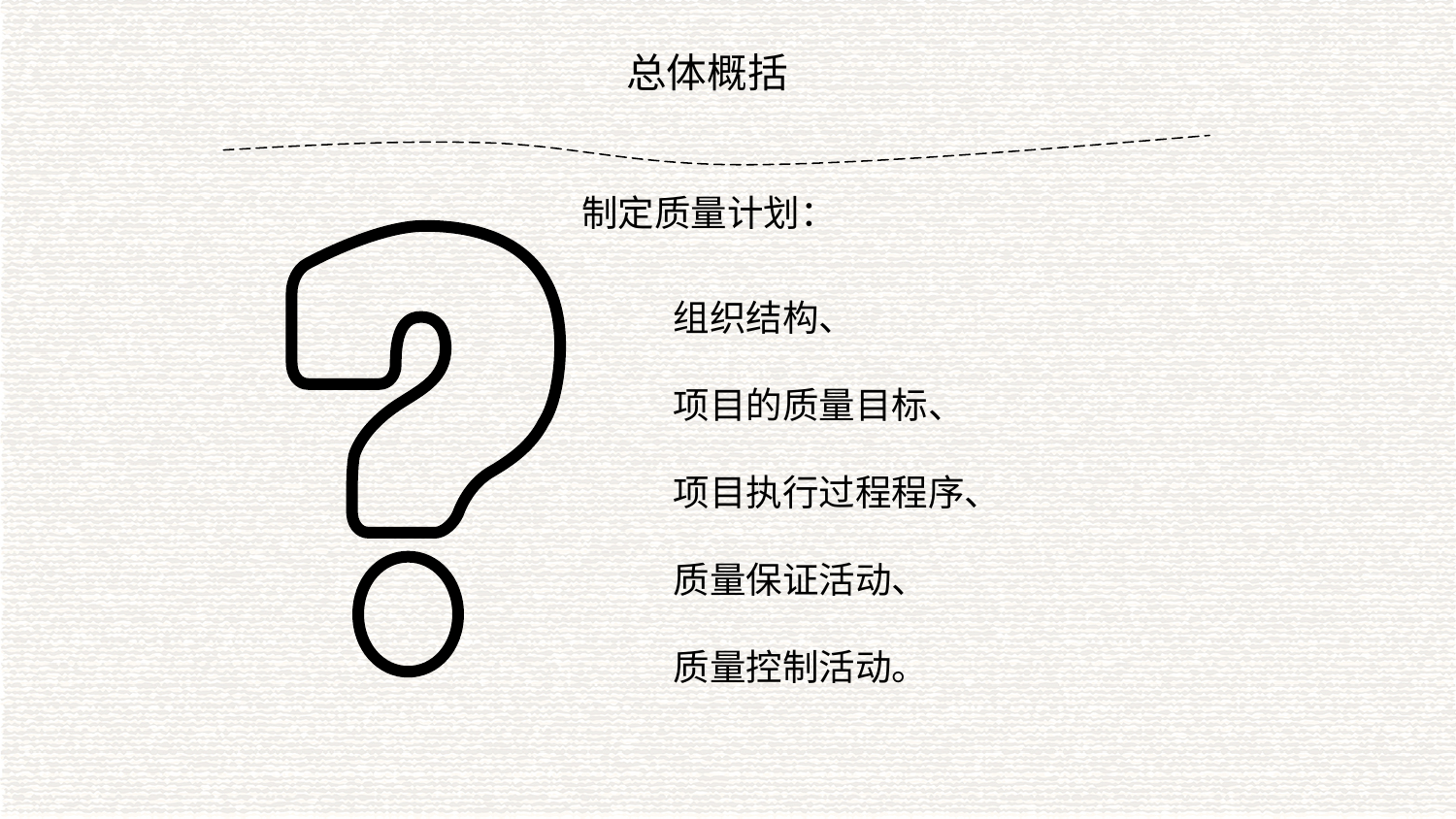

总体概括

制定质量计划：

组织结构、
项目的质量目标、
项目执行过程程序、
质量保证活动、
质量控制活动。